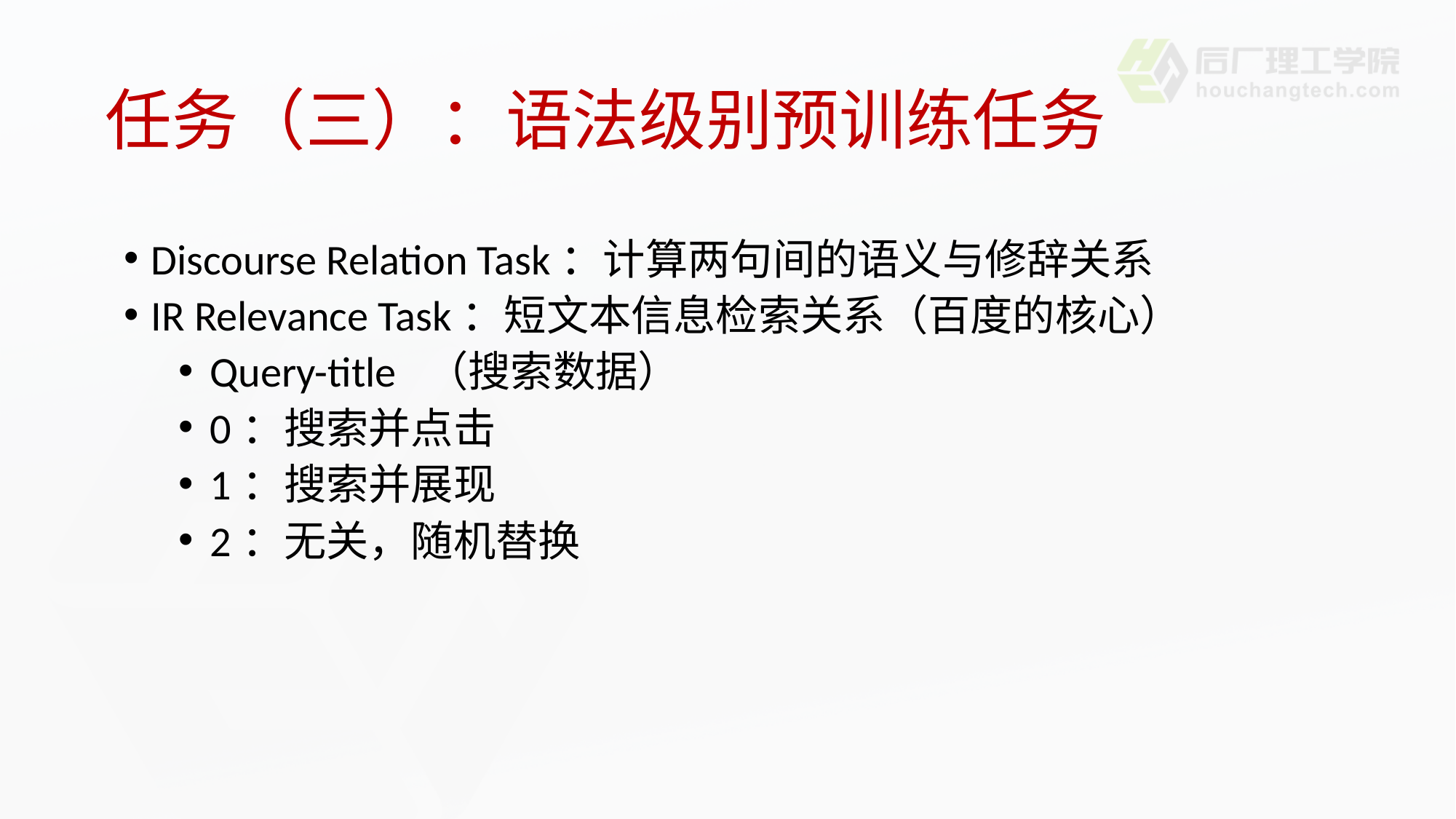

# 任务（三）：语法级别预训练任务

Discourse Relation Task：计算两句间的语义与修辞关系
IR Relevance Task：短文本信息检索关系（百度的核心）
Query-title  （搜索数据）
0：搜索并点击
1：搜索并展现
2：无关，随机替换